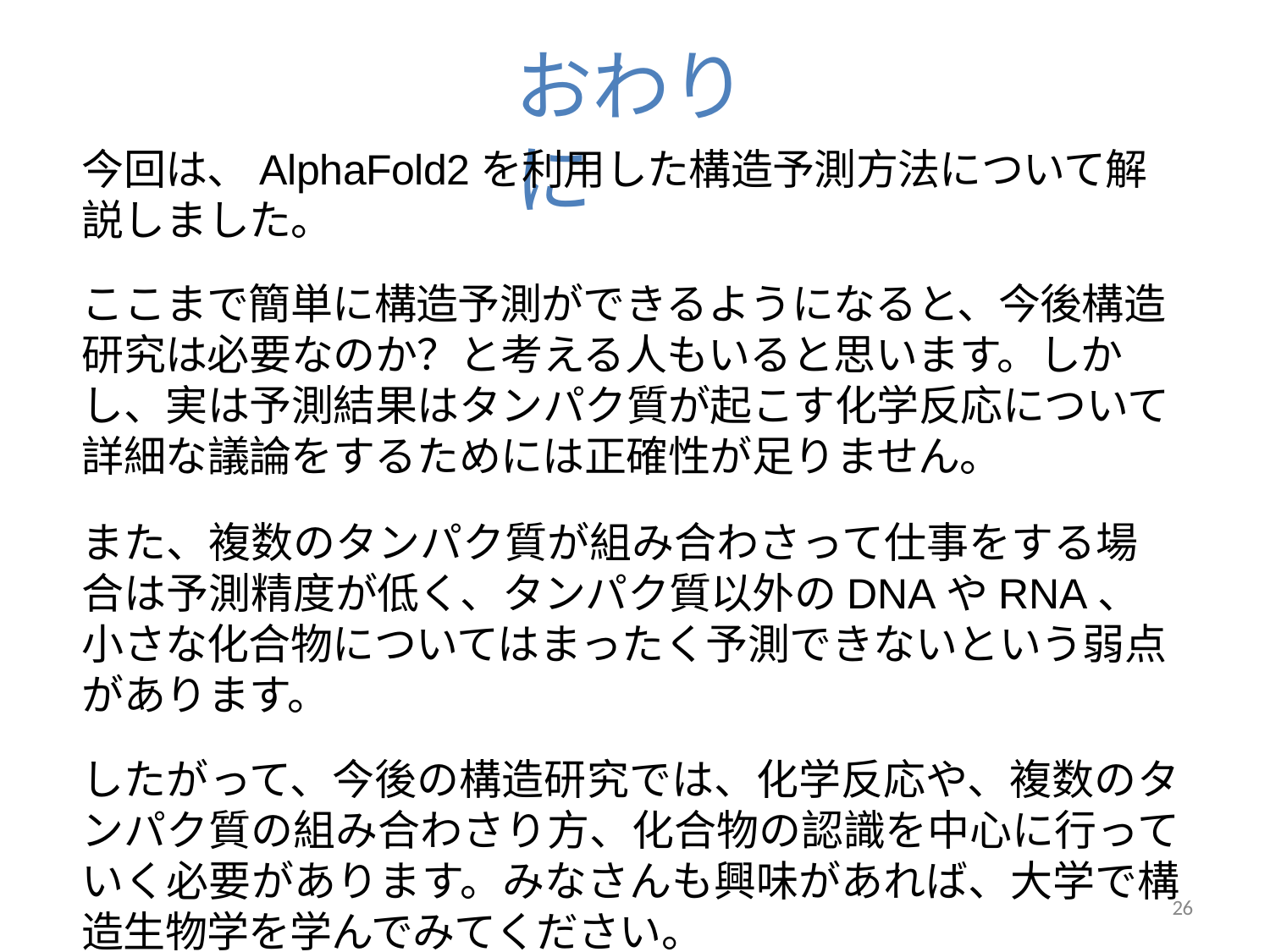

# おわりに
今回は、AlphaFold2を利用した構造予測方法について解説しました。
ここまで簡単に構造予測ができるようになると、今後構造研究は必要なのか？と考える人もいると思います。しかし、実は予測結果はタンパク質が起こす化学反応について詳細な議論をするためには正確性が足りません。
また、複数のタンパク質が組み合わさって仕事をする場合は予測精度が低く、タンパク質以外のDNAやRNA、小さな化合物についてはまったく予測できないという弱点があります。
したがって、今後の構造研究では、化学反応や、複数のタンパク質の組み合わさり方、化合物の認識を中心に行っていく必要があります。みなさんも興味があれば、大学で構造生物学を学んでみてください。
26